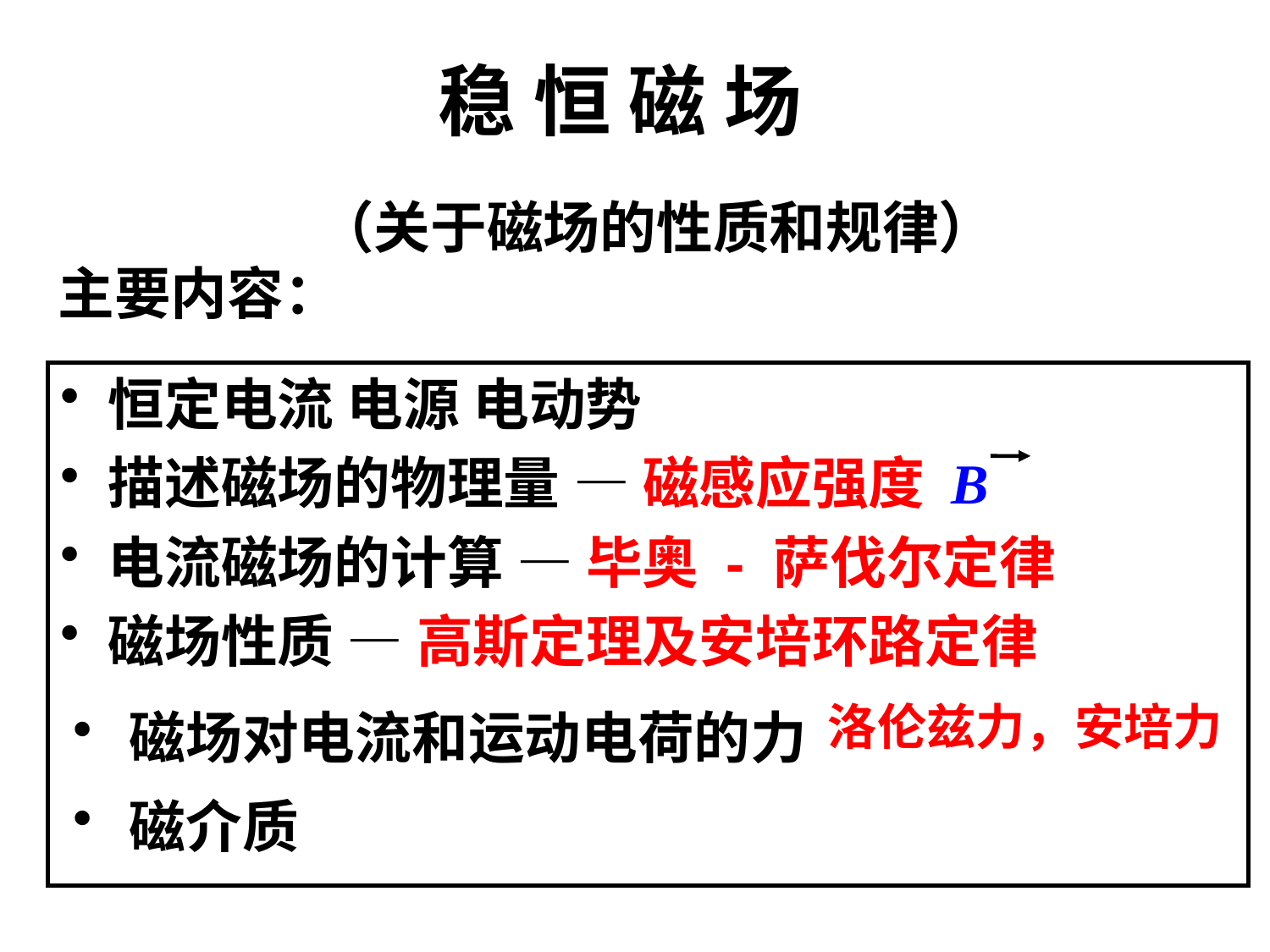

# 稳 恒 磁 场
（关于磁场的性质和规律）
主要内容：
恒定电流 电源 电动势
描述磁场的物理量 — 磁感应强度 B
电流磁场的计算 — 毕奥 - 萨伐尔定律
磁场性质 — 高斯定理及安培环路定律

洛伦兹力，安培力
 磁场对电流和运动电荷的力

 磁介质